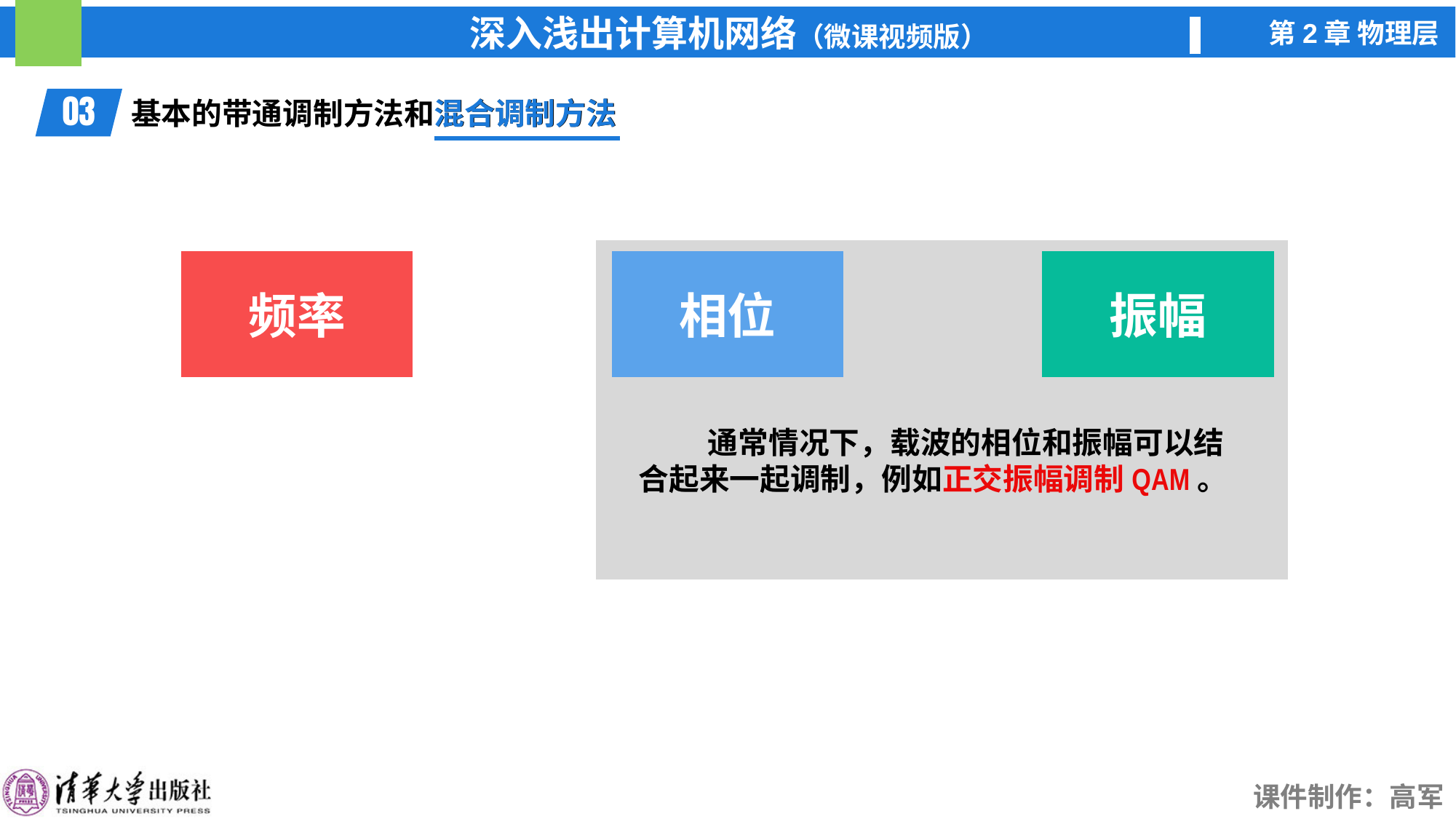

03
基本的带通调制方法和混合调制方法
混合调制方法

频率
相位
振幅
         通常情况下，载波的相位和振幅可以结合起来一起调制，例如正交振幅调制QAM。